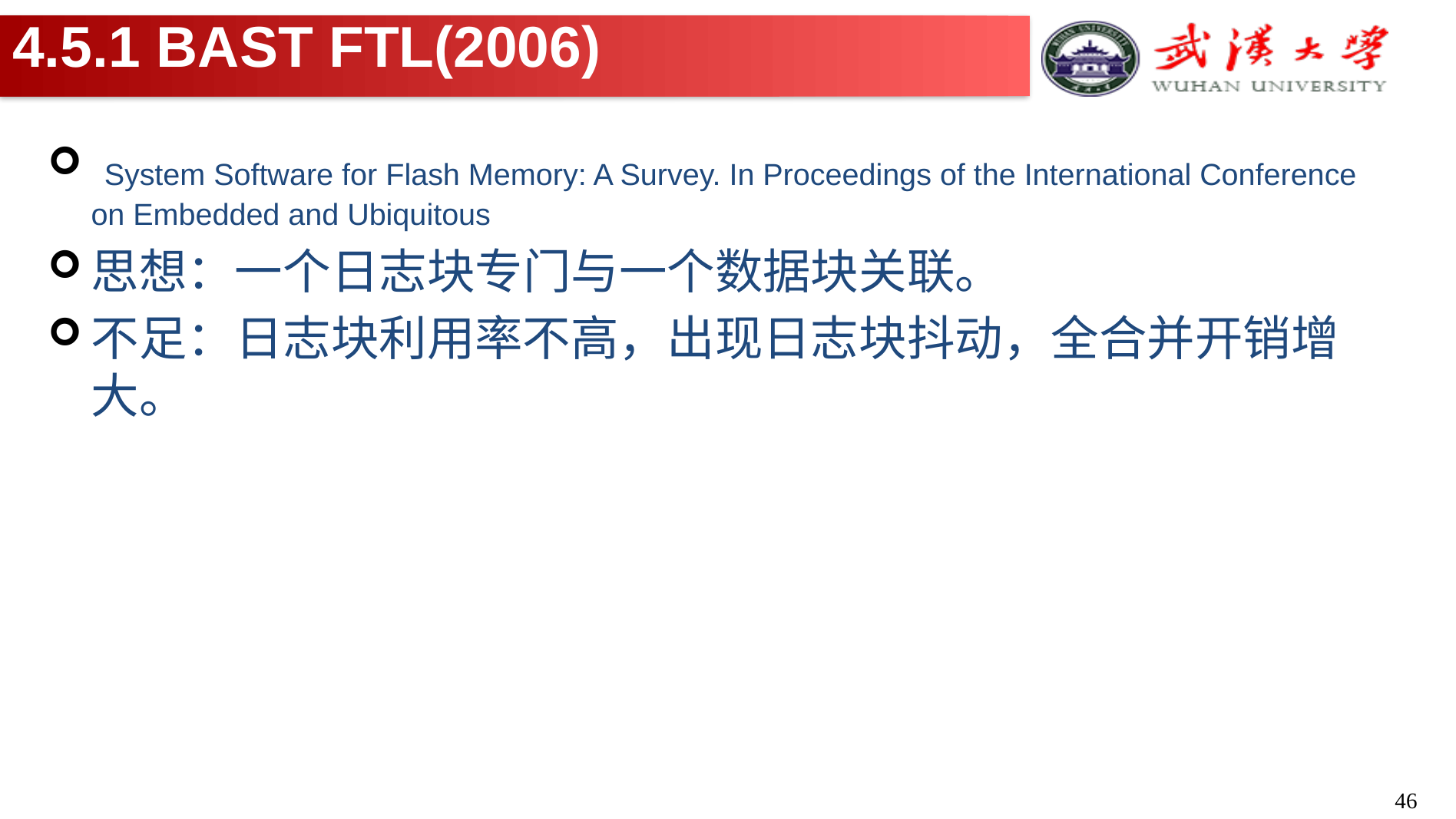

# 4.5.1 BAST FTL(2006)
 System Software for Flash Memory: A Survey. In Proceedings of the International Conference on Embedded and Ubiquitous
思想：一个日志块专门与一个数据块关联。
不足：日志块利用率不高，出现日志块抖动，全合并开销增大。